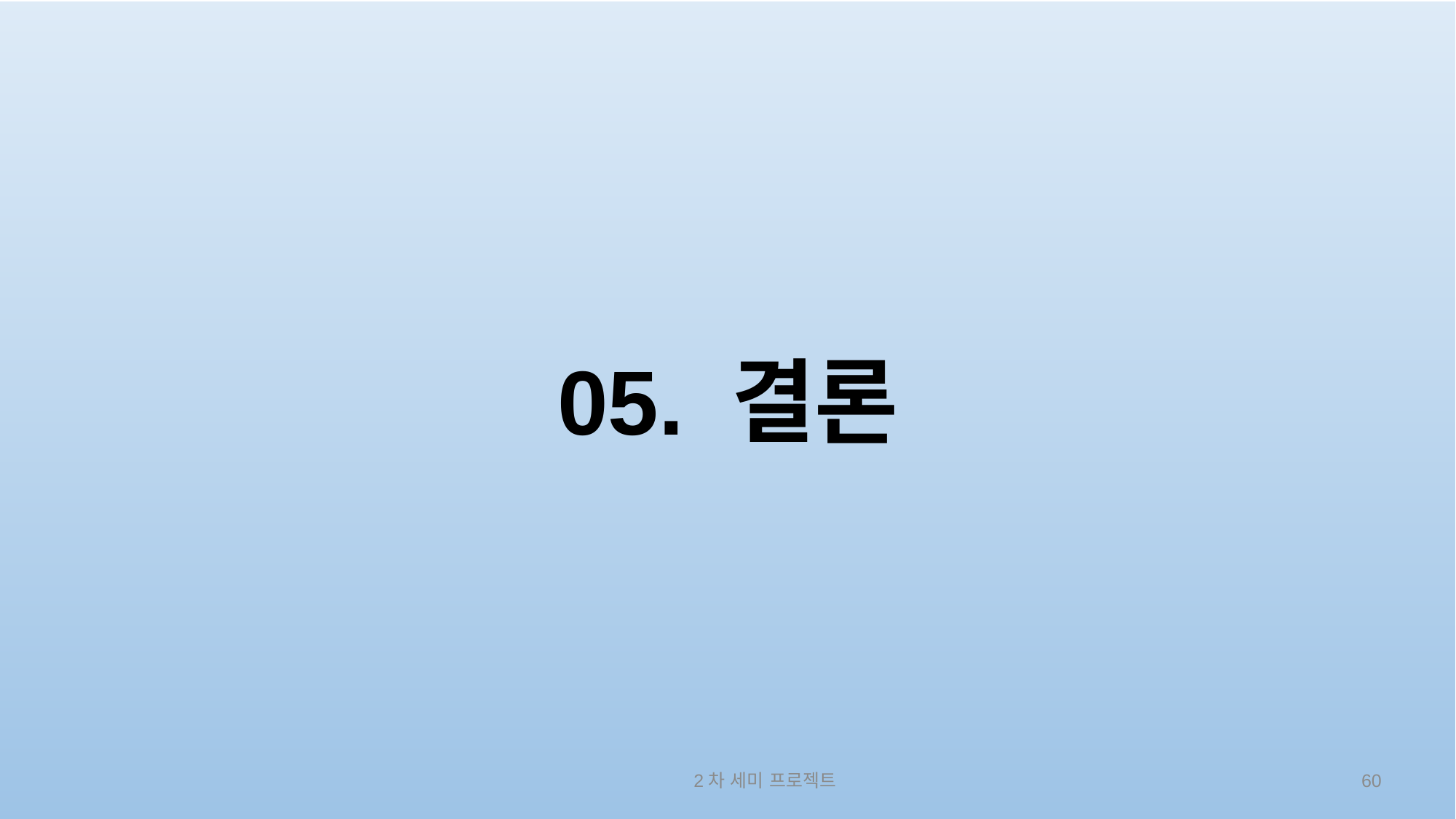

# 05. 결론
2차 세미 프로젝트
60